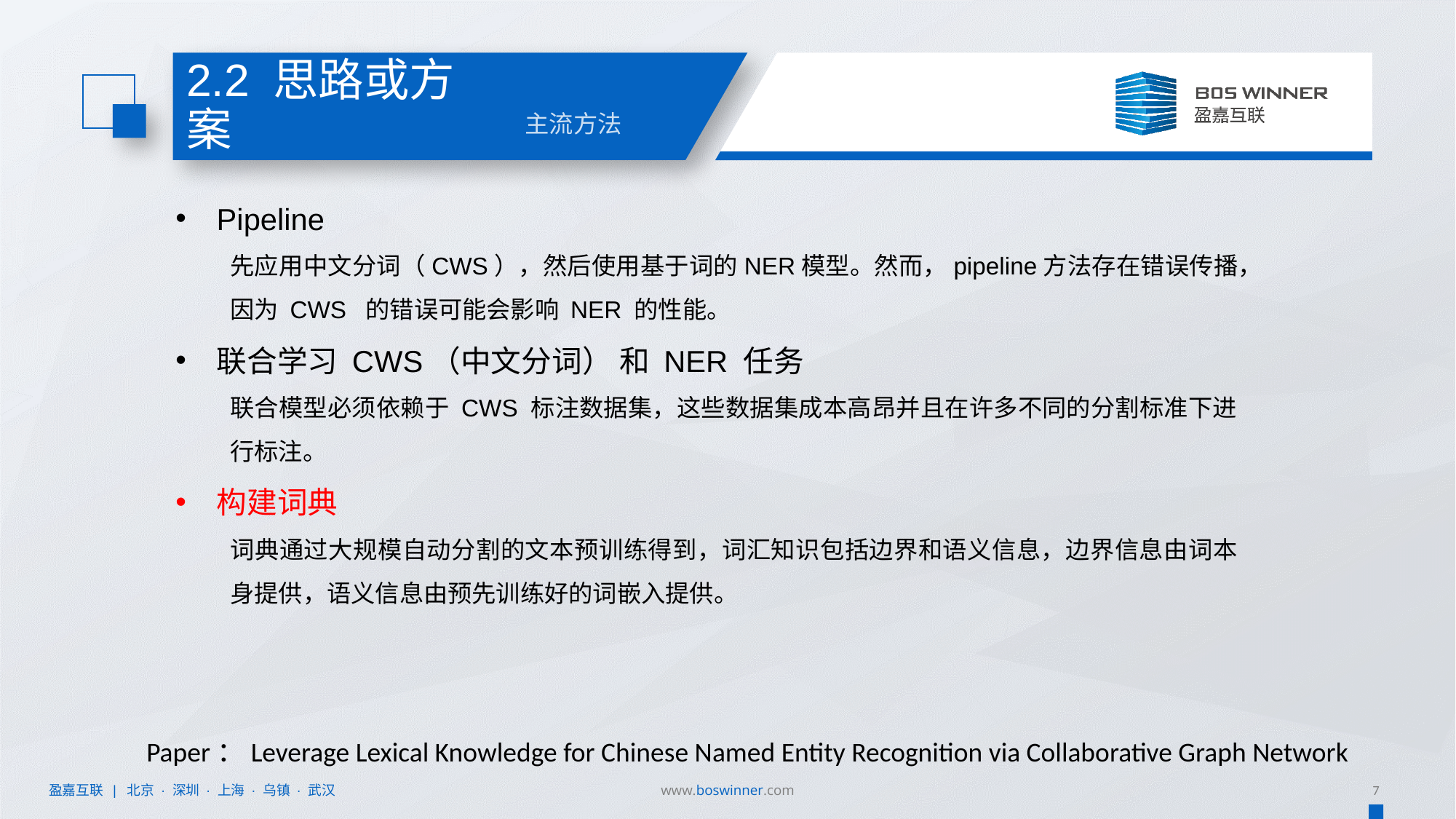

2.2 思路或方案
主流方法
Pipeline
先应用中文分词（CWS），然后使用基于词的NER模型。然而，pipeline方法存在错误传播，因为 CWS  的错误可能会影响 NER 的性能。
联合学习 CWS（中文分词） 和 NER 任务
联合模型必须依赖于 CWS 标注数据集，这些数据集成本高昂并且在许多不同的分割标准下进行标注。
构建词典
词典通过大规模自动分割的文本预训练得到，词汇知识包括边界和语义信息，边界信息由词本身提供，语义信息由预先训练好的词嵌入提供。

Paper：Leverage Lexical Knowledge for Chinese Named Entity Recognition via Collaborative Graph Network